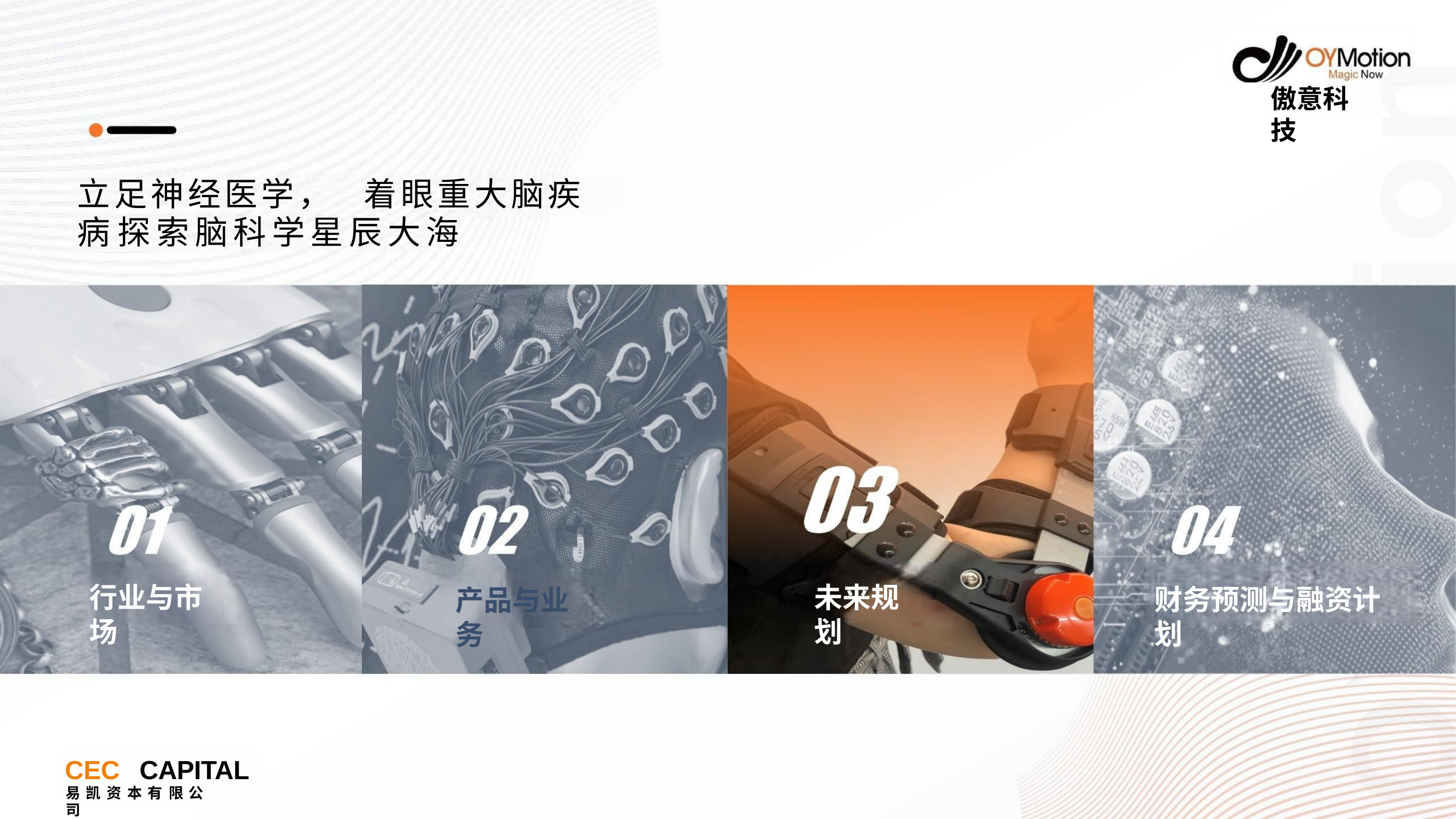

傲意科技
# 立足神经医学，	着眼重大脑疾病 探索脑科学星辰大海
行业与市场
未来规划
财务预测与融资计划
产品与业务
CEC	CAPITAL
易 凯 资 本 有 限 公	司